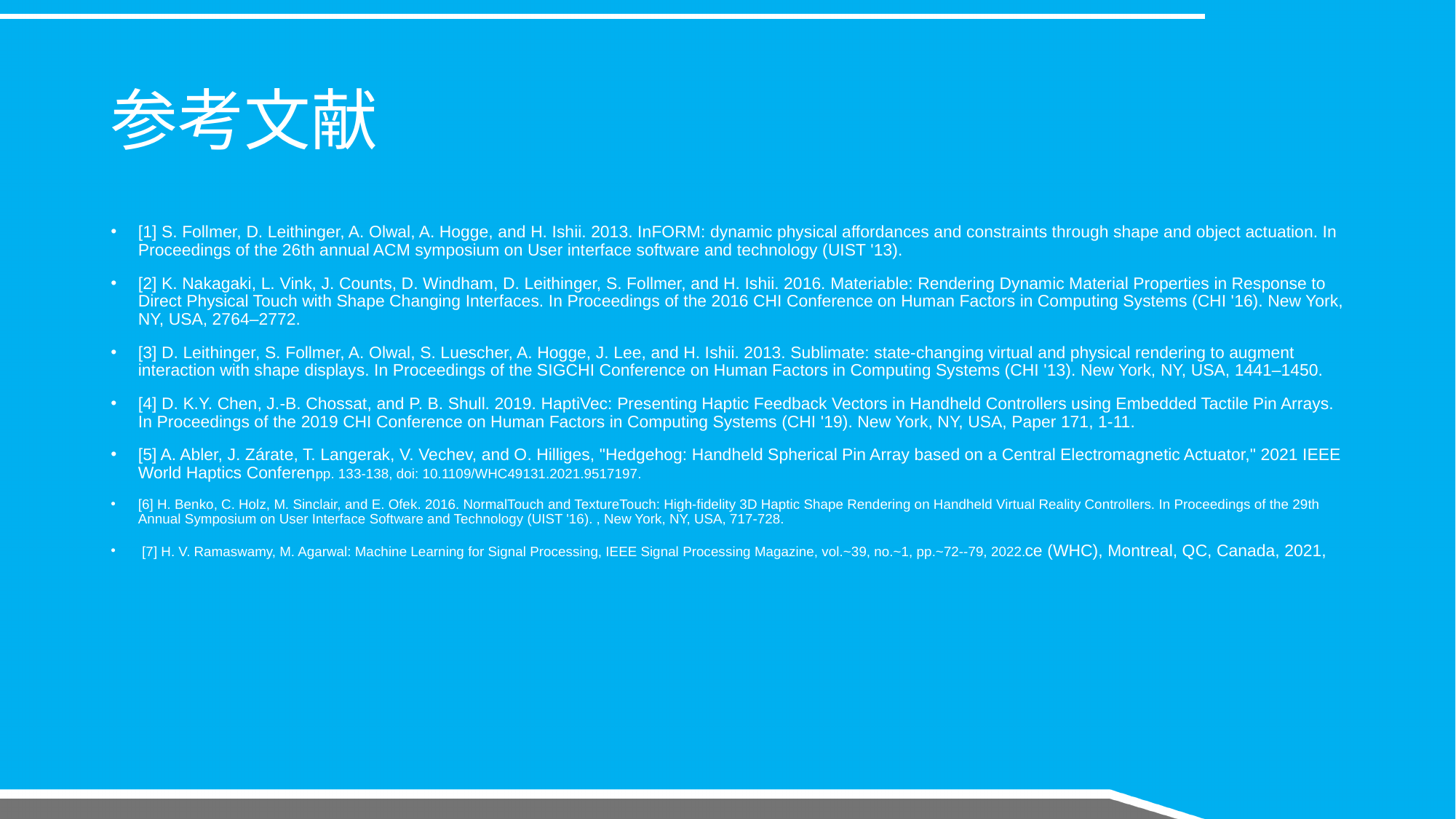

# 参考文献
[1] S. Follmer, D. Leithinger, A. Olwal, A. Hogge, and H. Ishii. 2013. InFORM: dynamic physical affordances and constraints through shape and object actuation. In Proceedings of the 26th annual ACM symposium on User interface software and technology (UIST '13).
[2] K. Nakagaki, L. Vink, J. Counts, D. Windham, D. Leithinger, S. Follmer, and H. Ishii. 2016. Materiable: Rendering Dynamic Material Properties in Response to Direct Physical Touch with Shape Changing Interfaces. In Proceedings of the 2016 CHI Conference on Human Factors in Computing Systems (CHI '16). New York, NY, USA, 2764–2772.
[3] D. Leithinger, S. Follmer, A. Olwal, S. Luescher, A. Hogge, J. Lee, and H. Ishii. 2013. Sublimate: state-changing virtual and physical rendering to augment interaction with shape displays. In Proceedings of the SIGCHI Conference on Human Factors in Computing Systems (CHI '13). New York, NY, USA, 1441–1450.
[4] D. K.Y. Chen, J.-B. Chossat, and P. B. Shull. 2019. HaptiVec: Presenting Haptic Feedback Vectors in Handheld Controllers using Embedded Tactile Pin Arrays. In Proceedings of the 2019 CHI Conference on Human Factors in Computing Systems (CHI '19). New York, NY, USA, Paper 171, 1-11.
[5] A. Abler, J. Zárate, T. Langerak, V. Vechev, and O. Hilliges, "Hedgehog: Handheld Spherical Pin Array based on a Central Electromagnetic Actuator," 2021 IEEE World Haptics Conferenpp. 133-138, doi: 10.1109/WHC49131.2021.9517197.
[6] H. Benko, C. Holz, M. Sinclair, and E. Ofek. 2016. NormalTouch and TextureTouch: High-fidelity 3D Haptic Shape Rendering on Handheld Virtual Reality Controllers. In Proceedings of the 29th Annual Symposium on User Interface Software and Technology (UIST '16). , New York, NY, USA, 717-728.
 [7] H. V. Ramaswamy, M. Agarwal: Machine Learning for Signal Processing, IEEE Signal Processing Magazine, vol.~39, no.~1, pp.~72--79, 2022.ce (WHC), Montreal, QC, Canada, 2021,